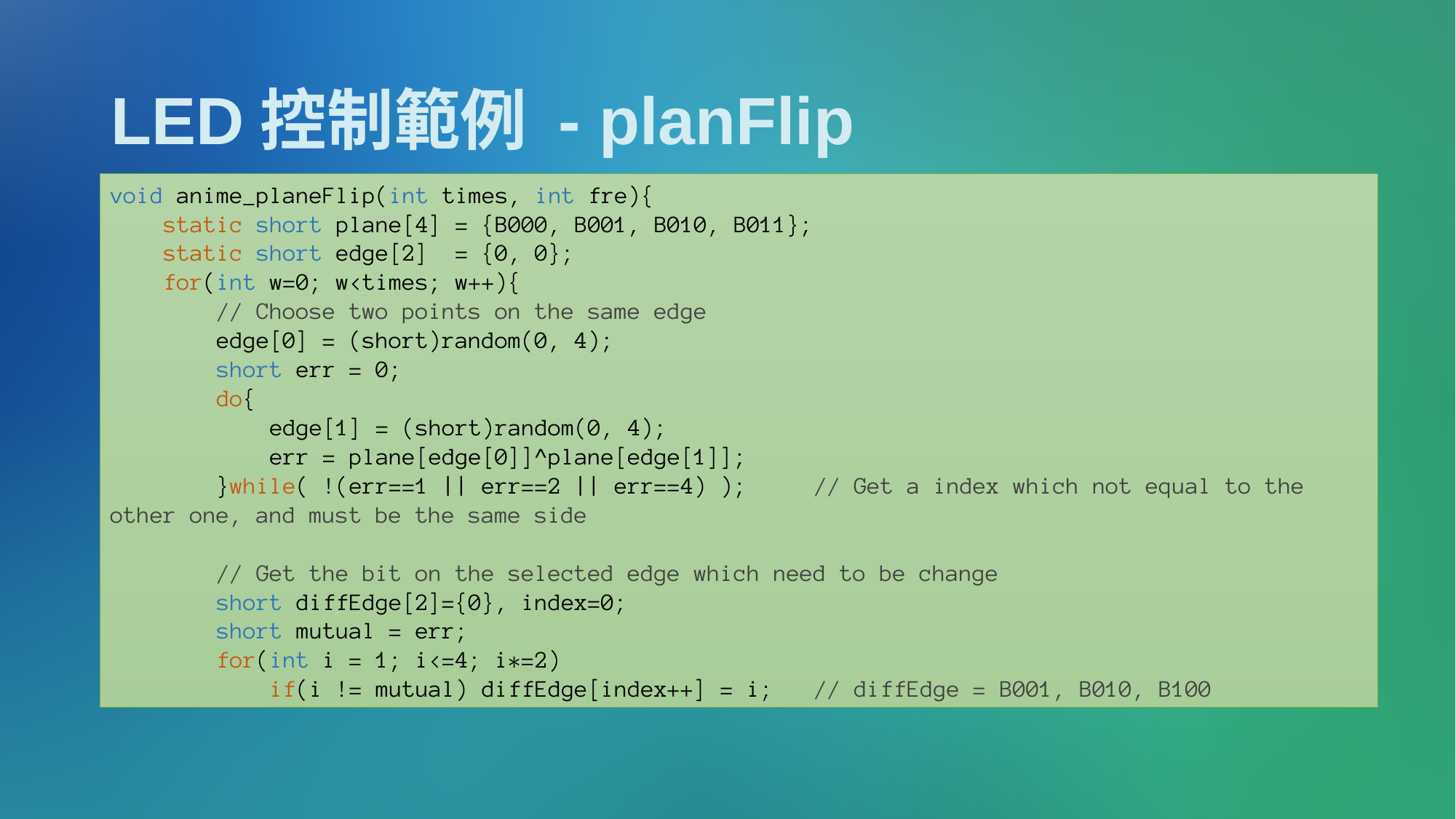

# LED控制範例 - planFlip
void anime_planeFlip(int times, int fre){
    static short plane[4] = {B000, B001, B010, B011};
    static short edge[2]  = {0, 0};
    for(int w=0; w<times; w++){
        // Choose two points on the same edge
        edge[0] = (short)random(0, 4);
        short err = 0;
        do{
            edge[1] = (short)random(0, 4);
            err = plane[edge[0]]^plane[edge[1]];
        }while( !(err==1 || err==2 || err==4) );     // Get a index which not equal to the other one, and must be the same side

        // Get the bit on the selected edge which need to be change
        short diffEdge[2]={0}, index=0;
        short mutual = err;
        for(int i = 1; i<=4; i*=2)
            if(i != mutual) diffEdge[index++] = i;   // diffEdge = B001, B010, B100